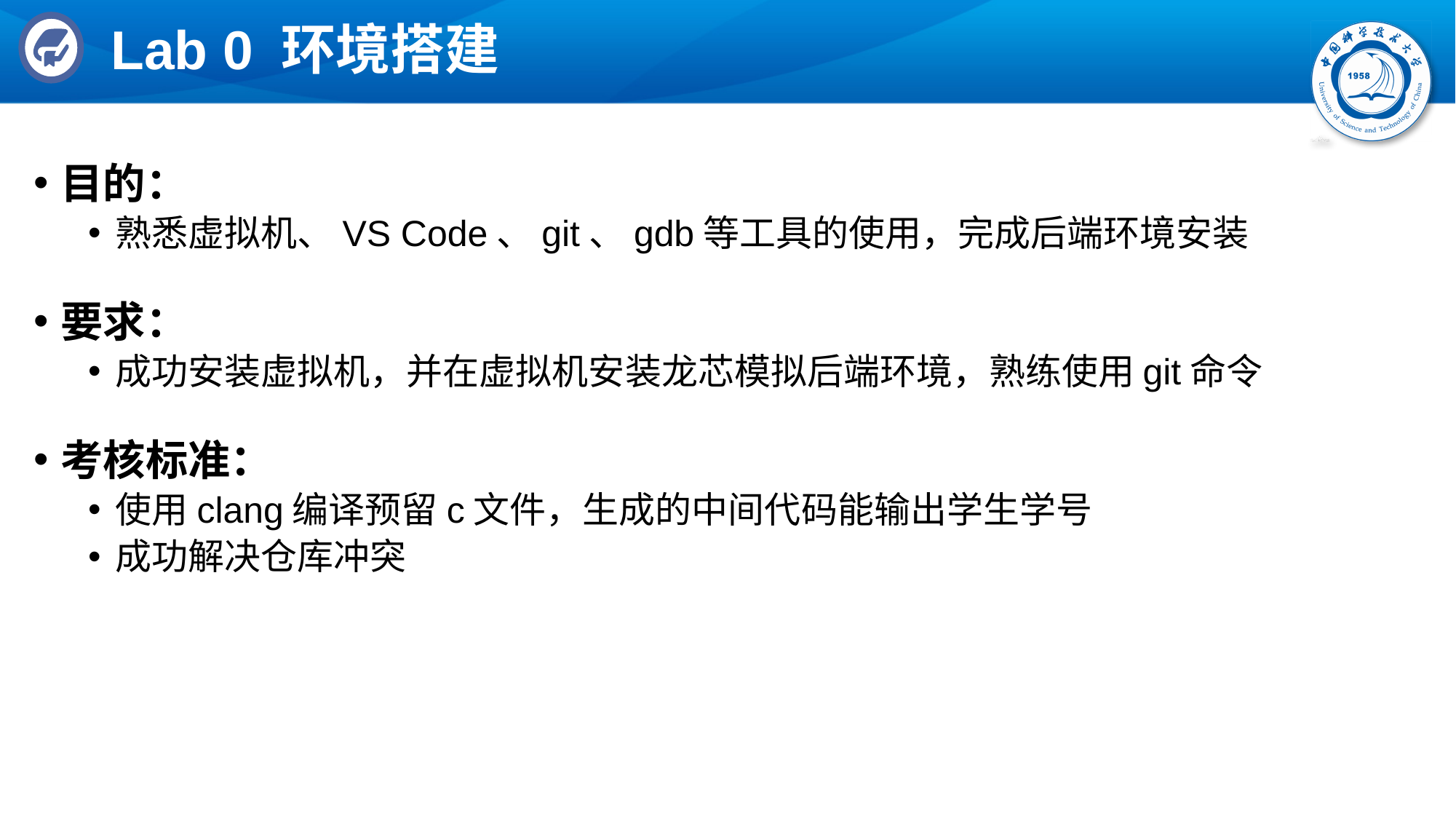

# Lab 0 环境搭建
目的：
熟悉虚拟机、VS Code、git、gdb等工具的使用，完成后端环境安装
要求：
成功安装虚拟机，并在虚拟机安装龙芯模拟后端环境，熟练使用git命令
考核标准：
使用clang编译预留c文件，生成的中间代码能输出学生学号
成功解决仓库冲突